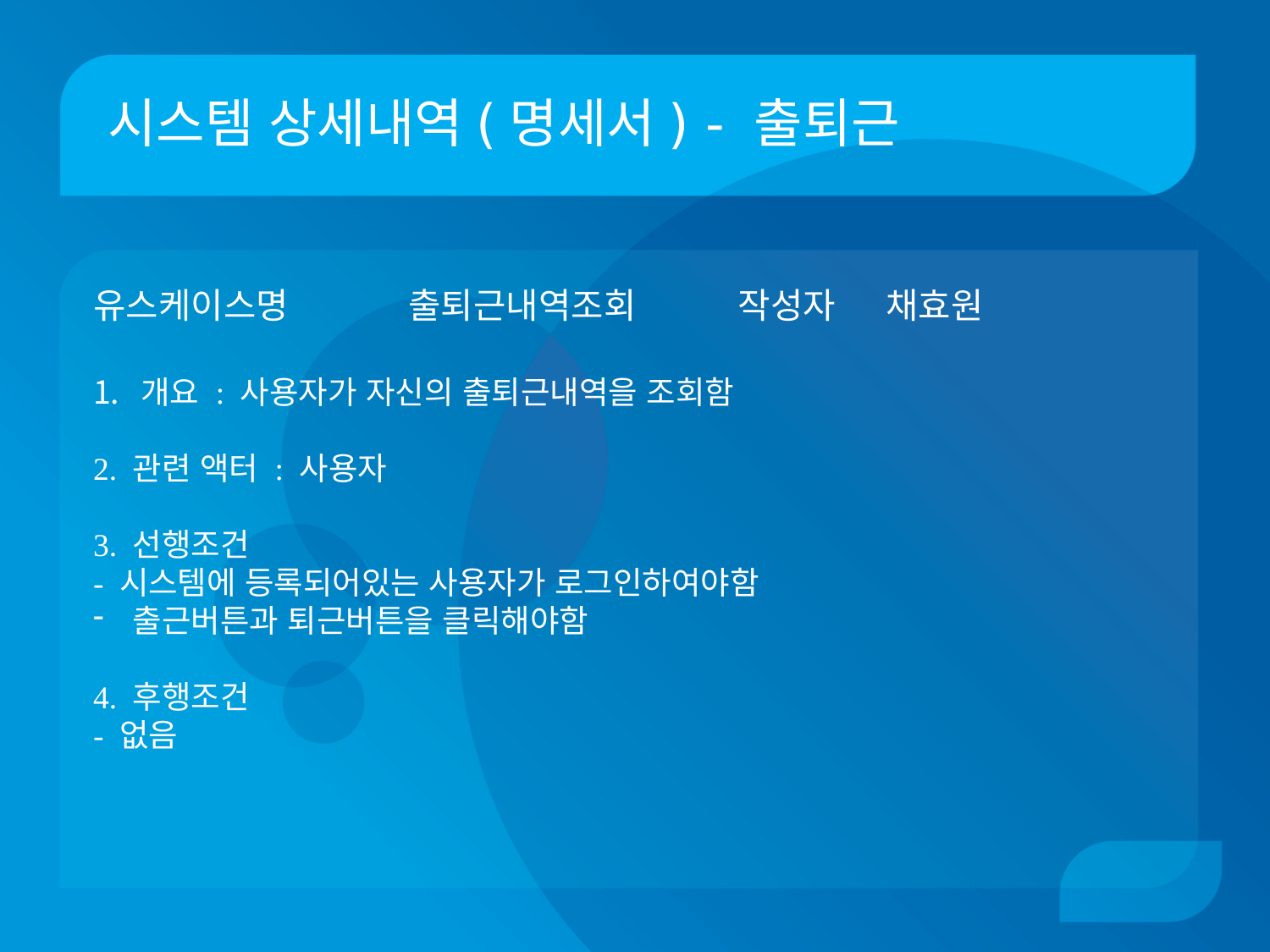

# 시스템 상세내역(명세서) - 출퇴근
유스케이스명            출퇴근내역조회   	 작성자     채효원
개요 : 사용자가 자신의 출퇴근내역을 조회함

2. 관련 액터 : 사용자

3. 선행조건
- 시스템에 등록되어있는 사용자가 로그인하여야함
출근버튼과 퇴근버튼을 클릭해야함

4. 후행조건
- 없음